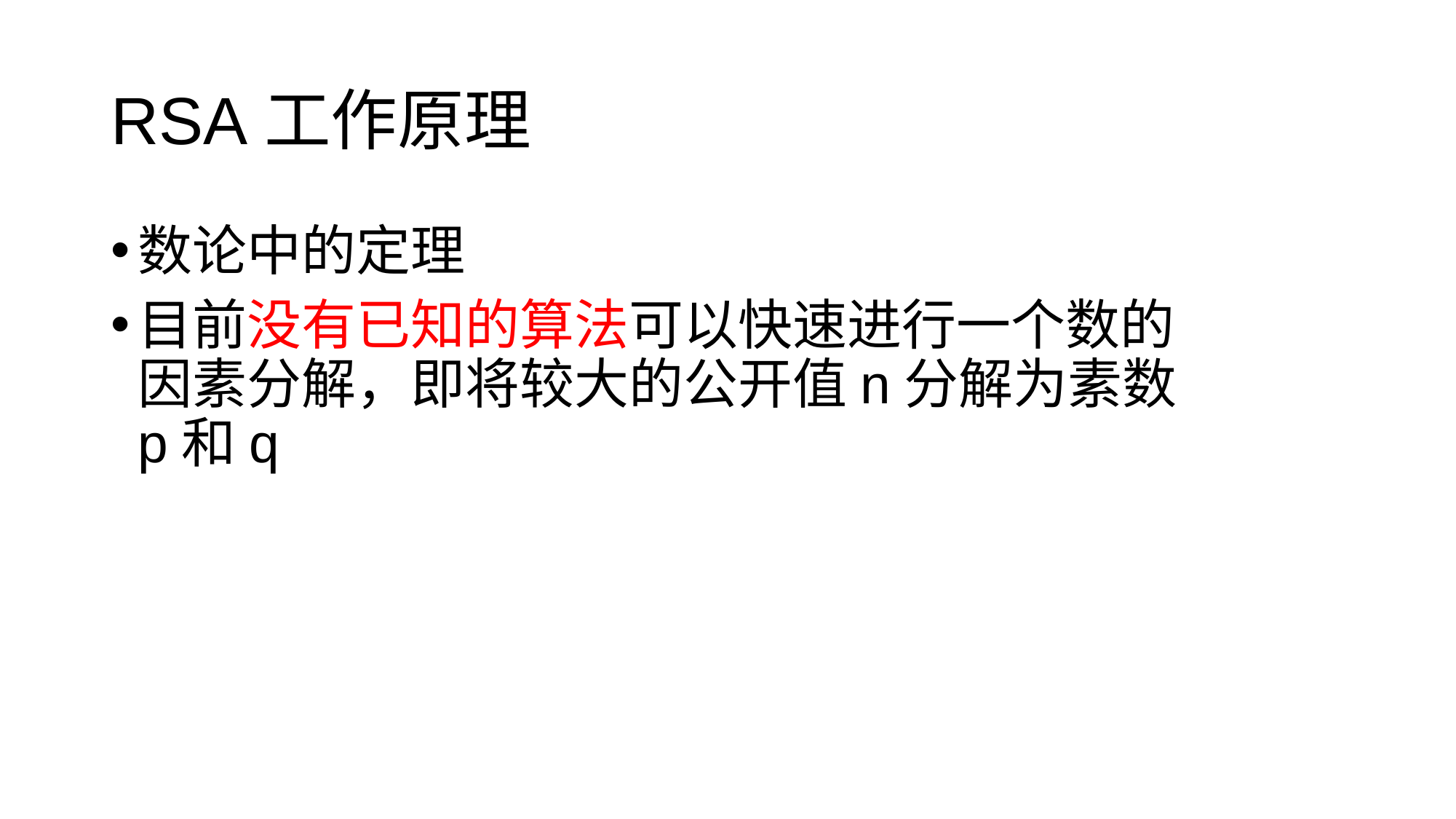

# RSA工作原理
数论中的定理
目前没有已知的算法可以快速进行一个数的因素分解，即将较大的公开值n分解为素数p和q